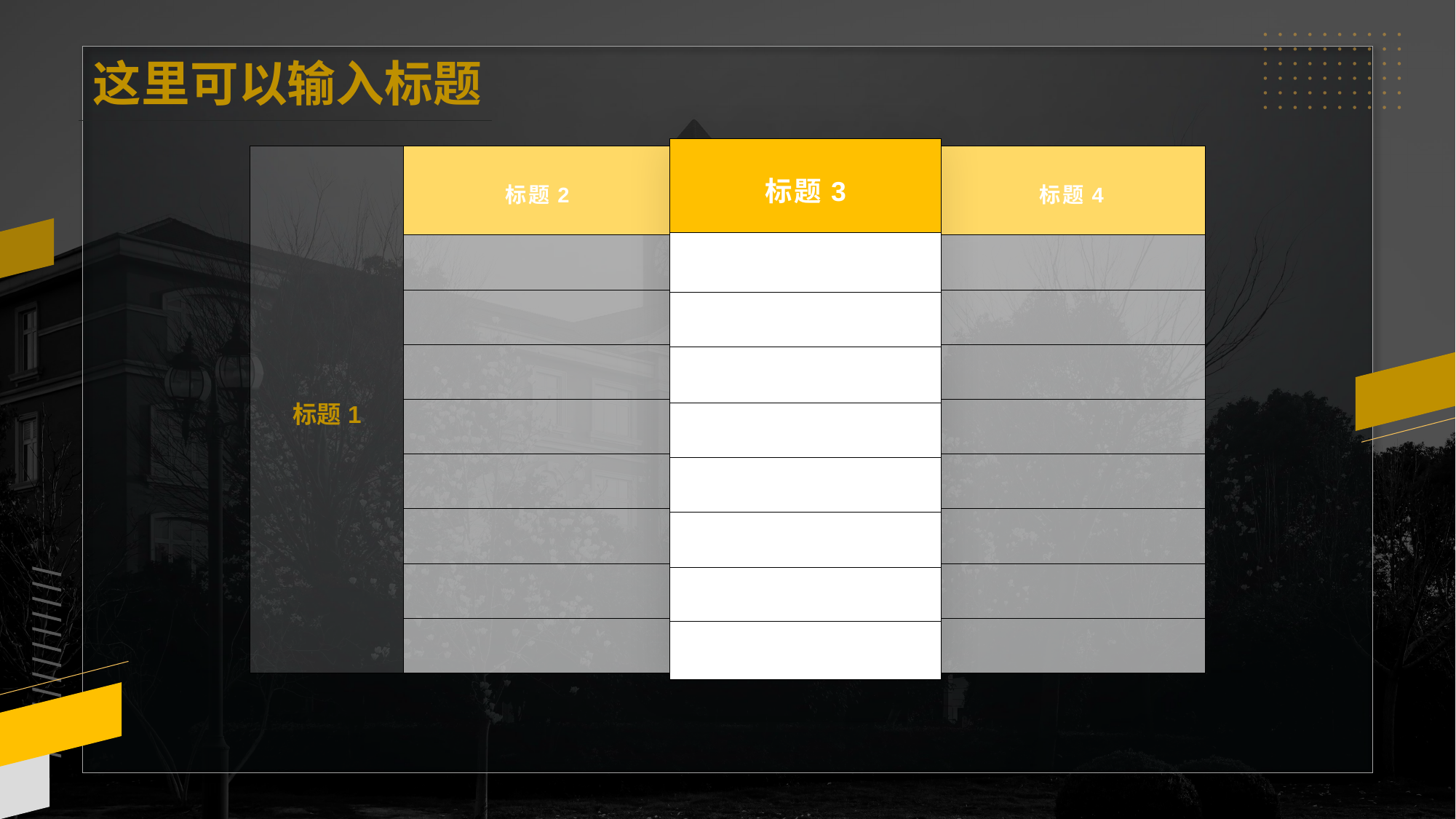

这里可以输入标题
| 标题3 |
| --- |
|  |
|  |
|  |
|  |
|  |
|  |
|  |
|  |
| 标题1 | 标题2 | 神州专车 | 标题4 |
| --- | --- | --- | --- |
|  |  |  |  |
|  |  |  |  |
|  |  |  |  |
|  |  |  |  |
|  |  |  |  |
|  |  |  |  |
|  |  |  |  |
|  |  |  |  |